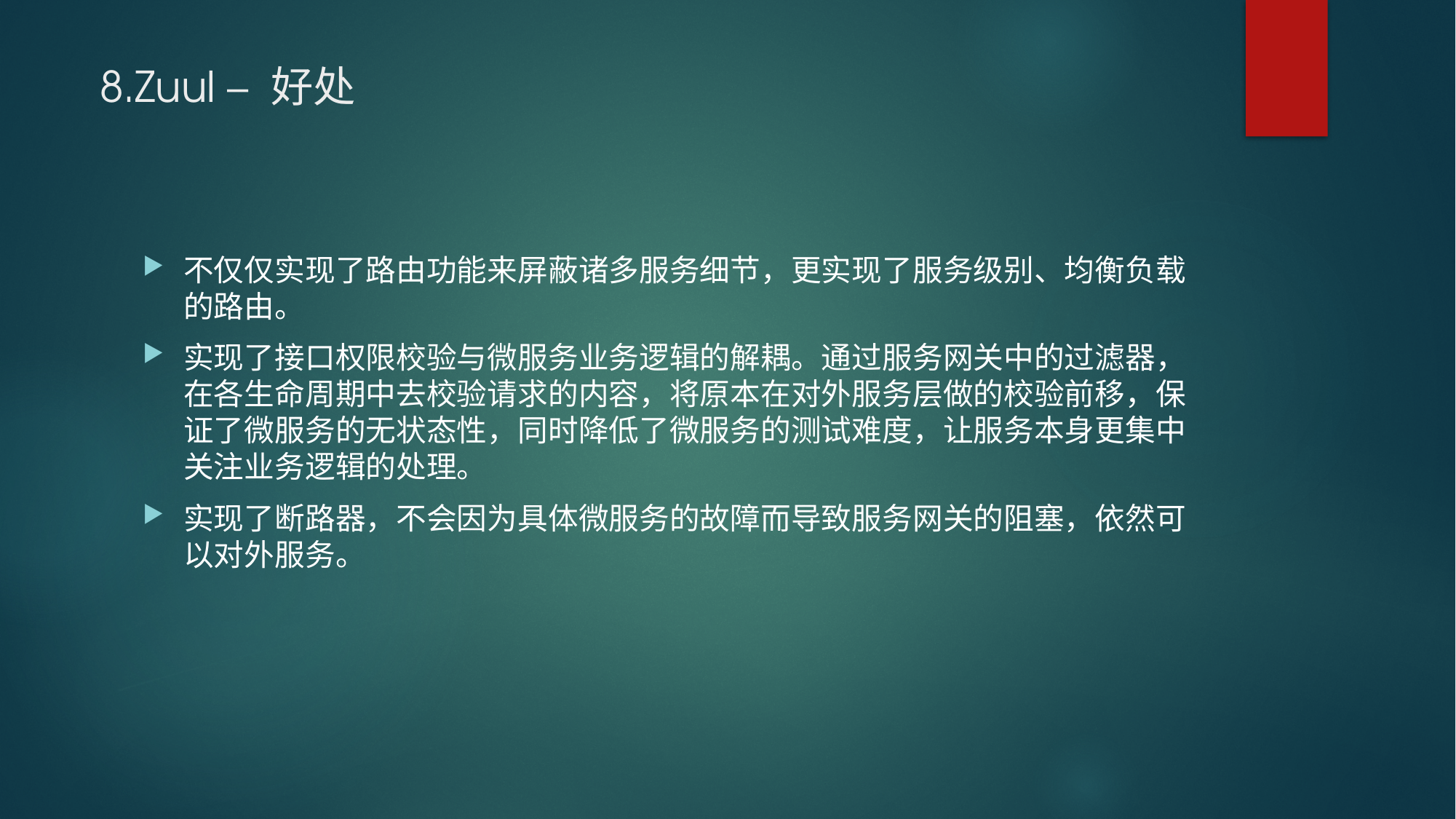

# 8.Zuul – 好处
不仅仅实现了路由功能来屏蔽诸多服务细节，更实现了服务级别、均衡负载的路由。
实现了接口权限校验与微服务业务逻辑的解耦。通过服务网关中的过滤器，在各生命周期中去校验请求的内容，将原本在对外服务层做的校验前移，保证了微服务的无状态性，同时降低了微服务的测试难度，让服务本身更集中关注业务逻辑的处理。
实现了断路器，不会因为具体微服务的故障而导致服务网关的阻塞，依然可以对外服务。